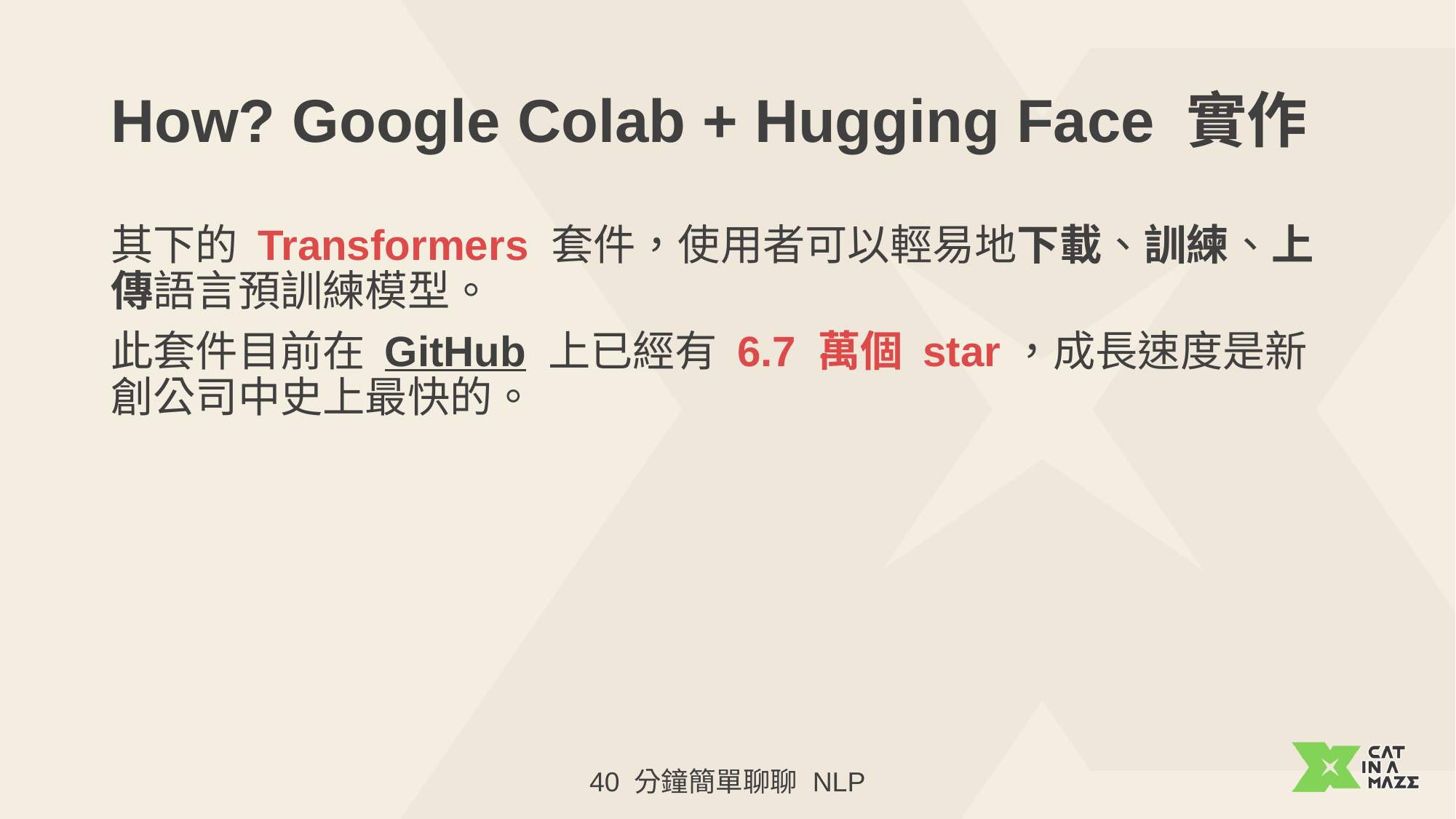

# How? Google Colab + Hugging Face 實作
其下的 Transformers 套件，使用者可以輕易地下載、訓練、上傳語言預訓練模型。
此套件目前在 GitHub 上已經有 6.7 萬個 star，成長速度是新創公司中史上最快的。
40 分鐘簡單聊聊 NLP